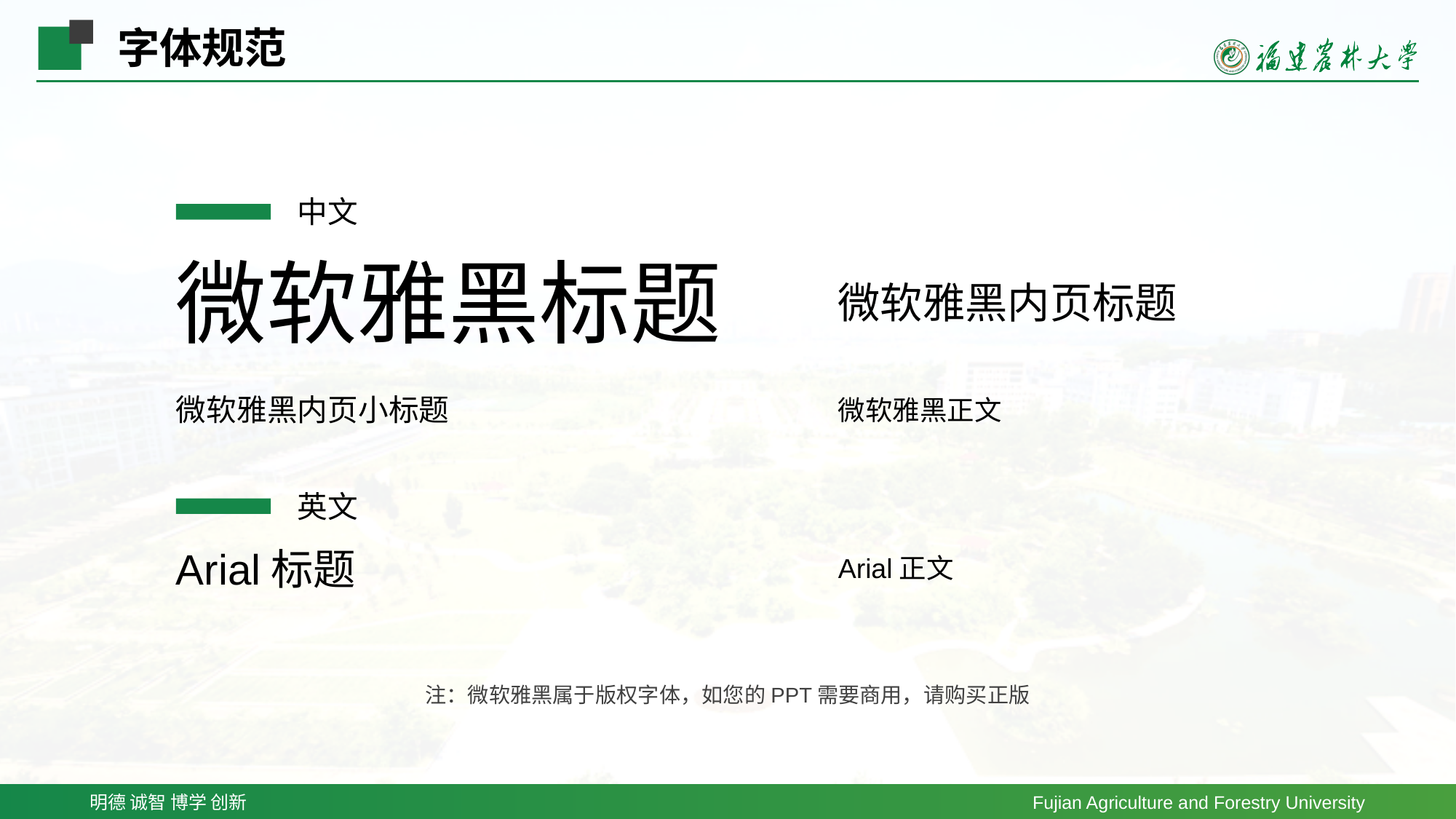

字体规范
中文

微软雅黑标题
微软雅黑内页标题
微软雅黑内页小标题
微软雅黑正文
英文

Arial标题
Arial正文
注：微软雅黑属于版权字体，如您的PPT需要商用，请购买正版